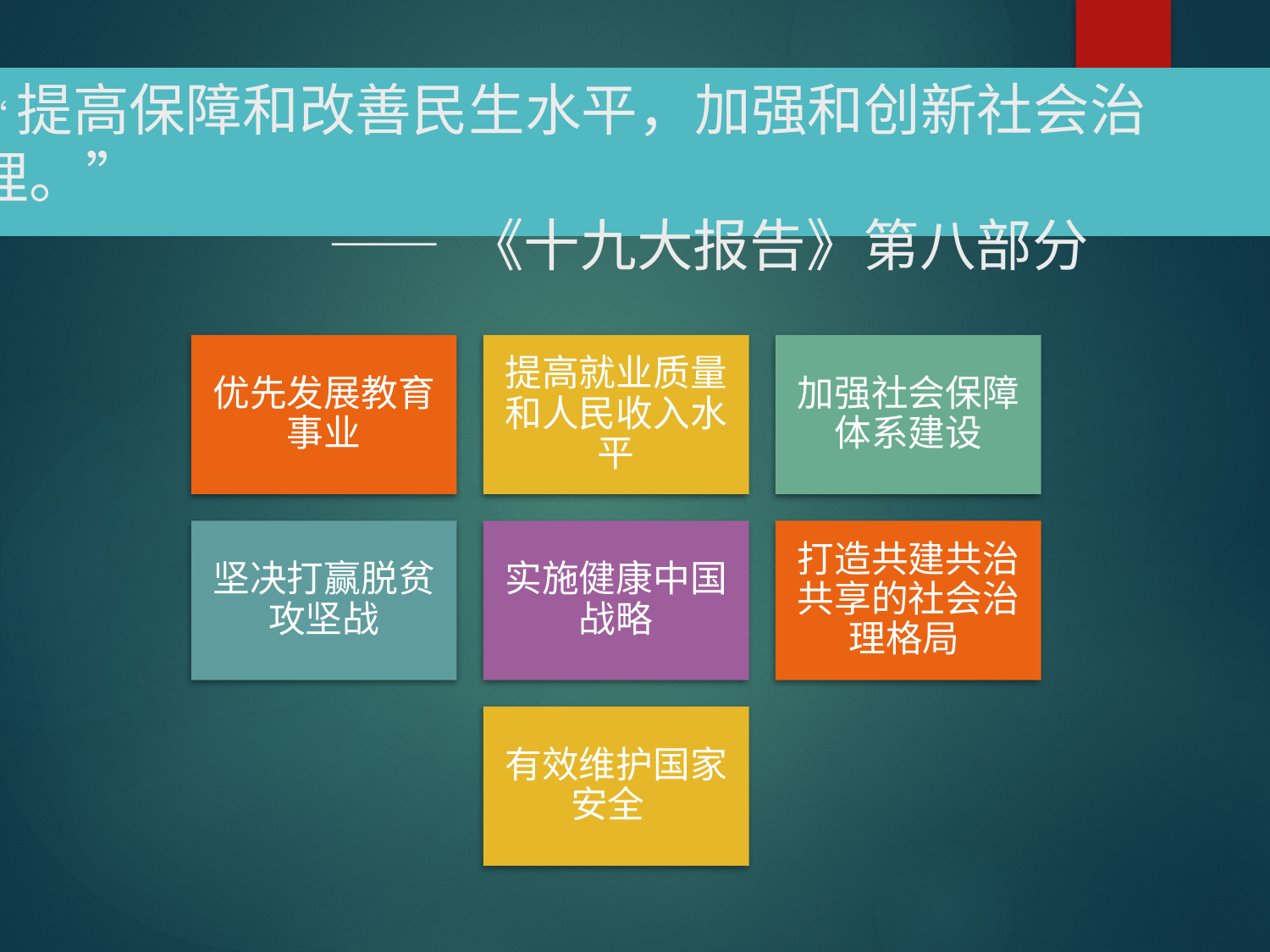

#
“提高保障和改善民生水平，加强和创新社会治理。”
                            —— 《十九大报告》第八部分
优先发展教育事业
提高就业质量和人民收入水平
加强社会保障体系建设
坚决打赢脱贫攻坚战
实施健康中国战略
打造共建共治共享的社会治理格局
有效维护国家安全